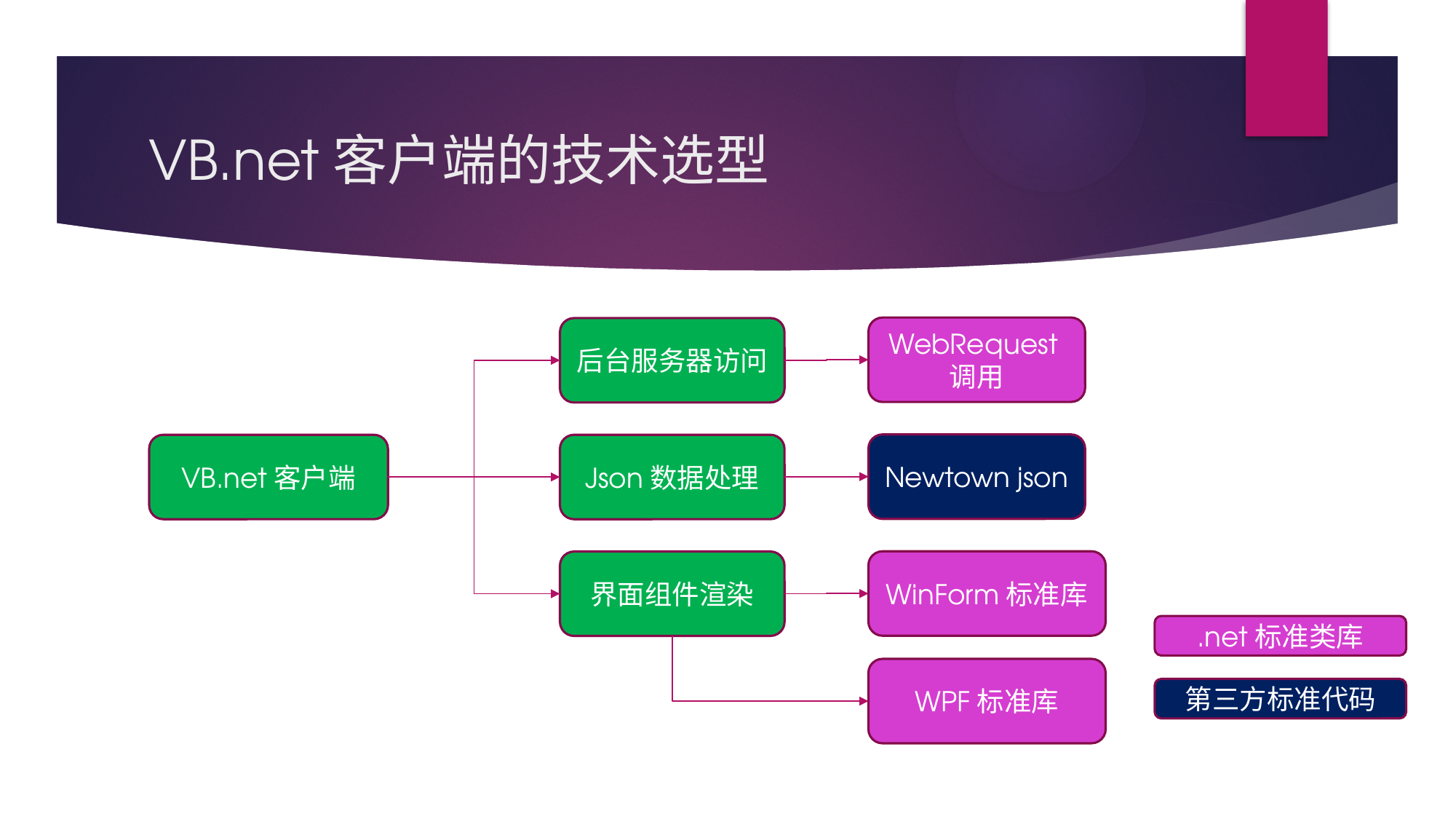

# VB.net客户端的技术选型
WebRequest调用
后台服务器访问
Newtown json
VB.net客户端
Json数据处理
WinForm标准库
界面组件渲染
.net标准类库
WPF标准库
第三方标准代码